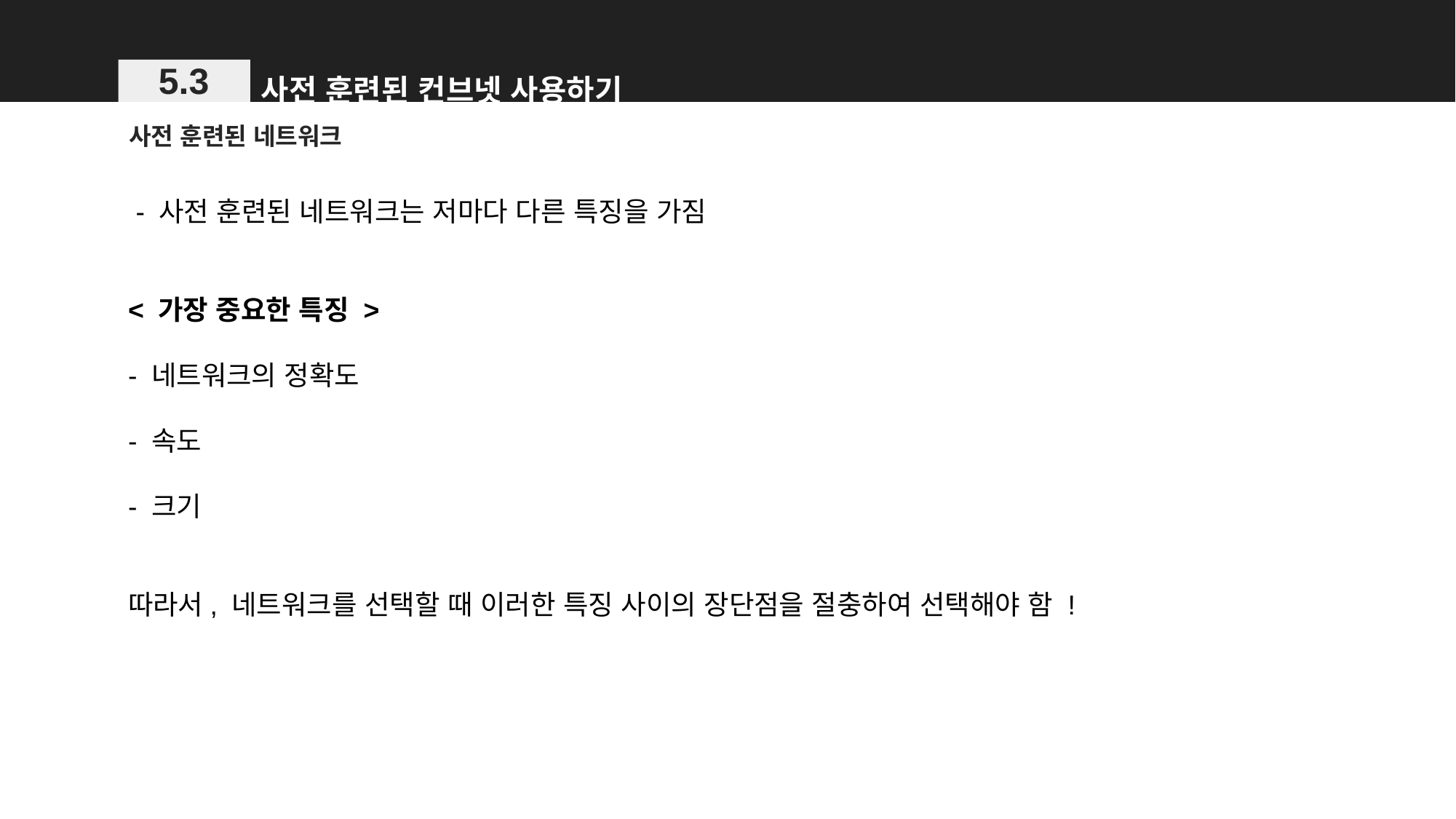

사전 훈련된 컨브넷 사용하기
5.3

사전 훈련된 네트워크
 - 사전 훈련된 네트워크는 저마다 다른 특징을 가짐

< 가장 중요한 특징 >

- 네트워크의 정확도

- 속도

- 크기

따라서, 네트워크를 선택할 때 이러한 특징 사이의 장단점을 절충하여 선택해야 함 !